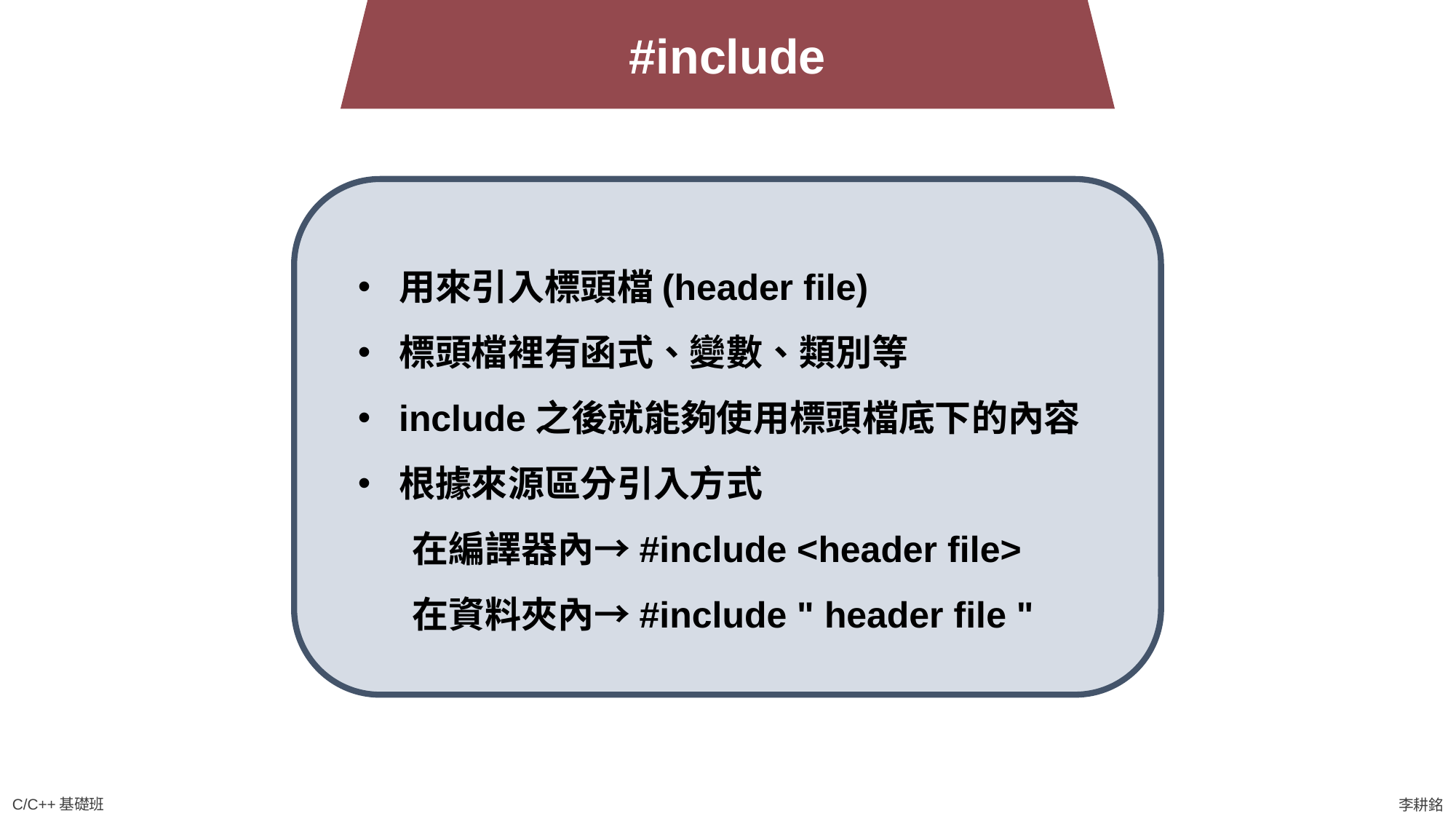

#include

用來引入標頭檔(header file)
標頭檔裡有函式、變數、類別等
include之後就能夠使用標頭檔底下的內容
根據來源區分引入方式
在編譯器內→#include <header file>
在資料夾內→#include " header file "
C/C++基礎班
李耕銘